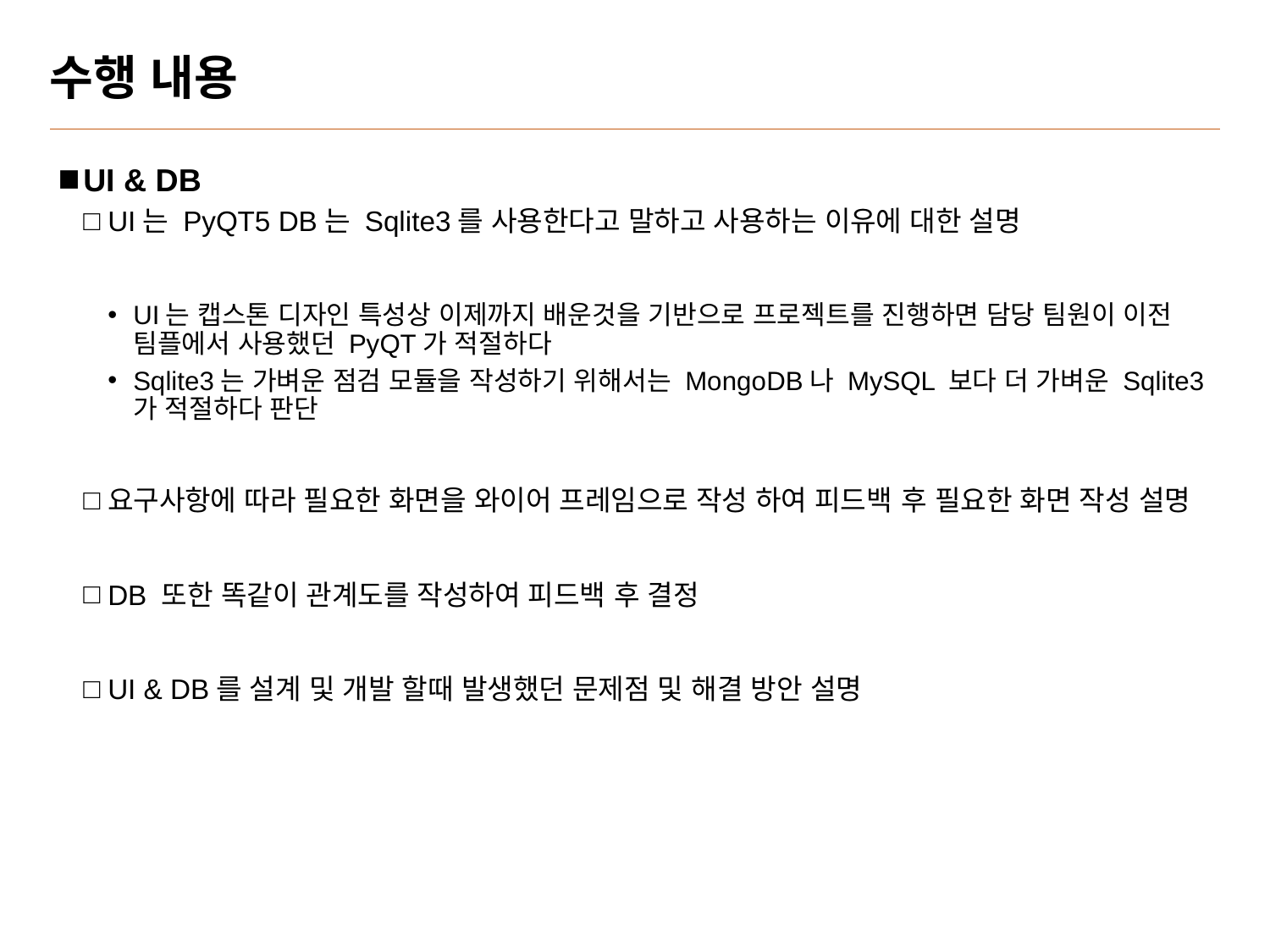

# 수행 내용
UI & DB
UI는 PyQT5 DB는 Sqlite3를 사용한다고 말하고 사용하는 이유에 대한 설명

UI는 캡스톤 디자인 특성상 이제까지 배운것을 기반으로 프로젝트를 진행하면 담당 팀원이 이전 팀플에서 사용했던 PyQT가 적절하다
Sqlite3는 가벼운 점검 모듈을 작성하기 위해서는 MongoDB나 MySQL 보다 더 가벼운 Sqlite3가 적절하다 판단

요구사항에 따라 필요한 화면을 와이어 프레임으로 작성 하여 피드백 후 필요한 화면 작성 설명

DB 또한 똑같이 관계도를 작성하여 피드백 후 결정

UI & DB를 설계 및 개발 할때 발생했던 문제점 및 해결 방안 설명